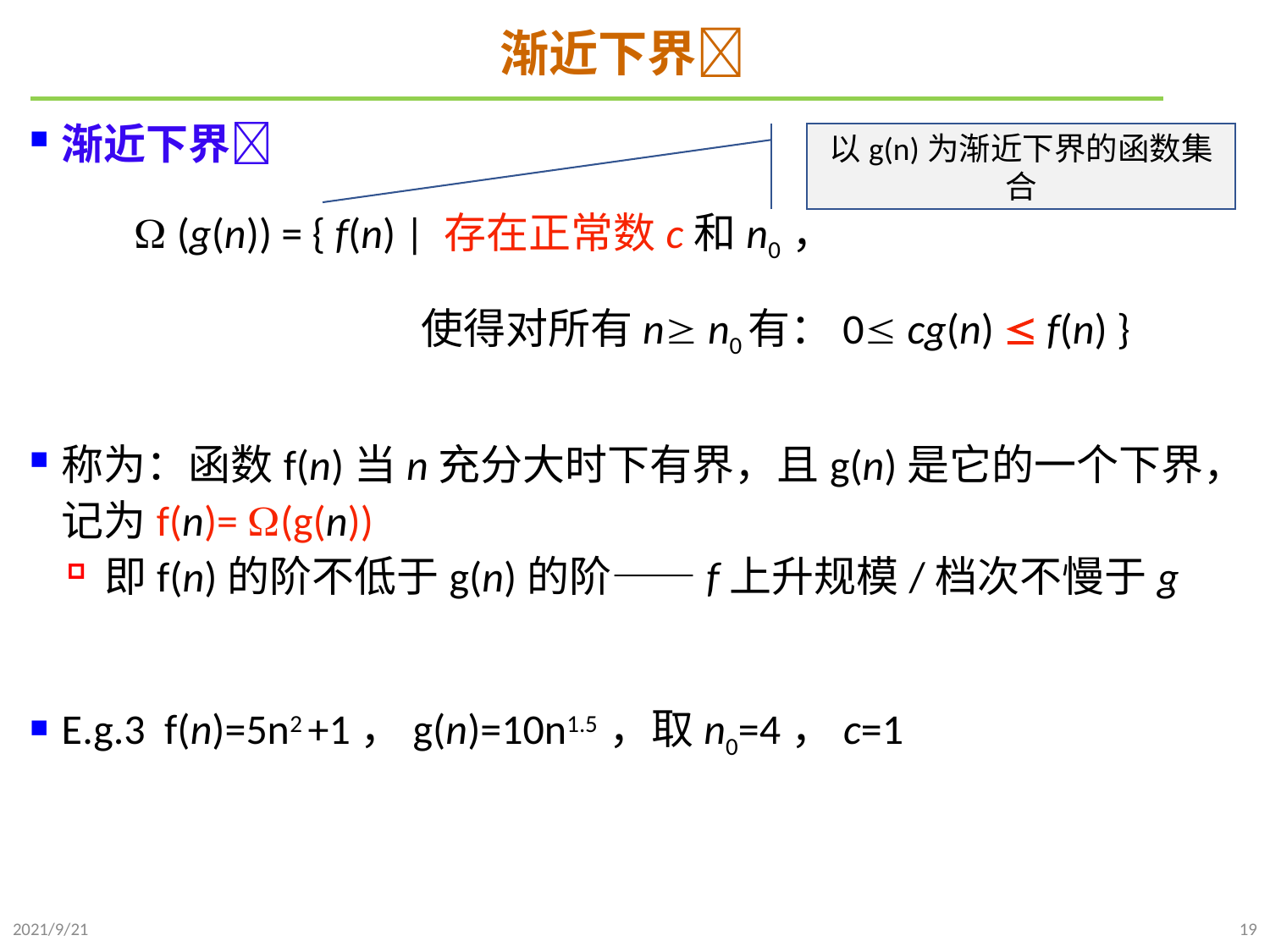

# 渐近下界Ω
渐近下界Ω
           Ω (g(n)) = { f(n) | 存在正常数c和n0 ，
                                        使得对所有n≥ n0有：0≤ cg(n) ≤ f(n) }

称为：函数f(n)当n充分大时下有界，且g(n)是它的一个下界，记为f(n)= Ω(g(n))
即f(n)的阶不低于g(n)的阶——f上升规模/档次不慢于g

E.g.3  f(n)=5n2 +1，g(n)=10n1.5 ，取n0=4，c=1

以g(n)为渐近下界的函数集合

2021/9/21
19